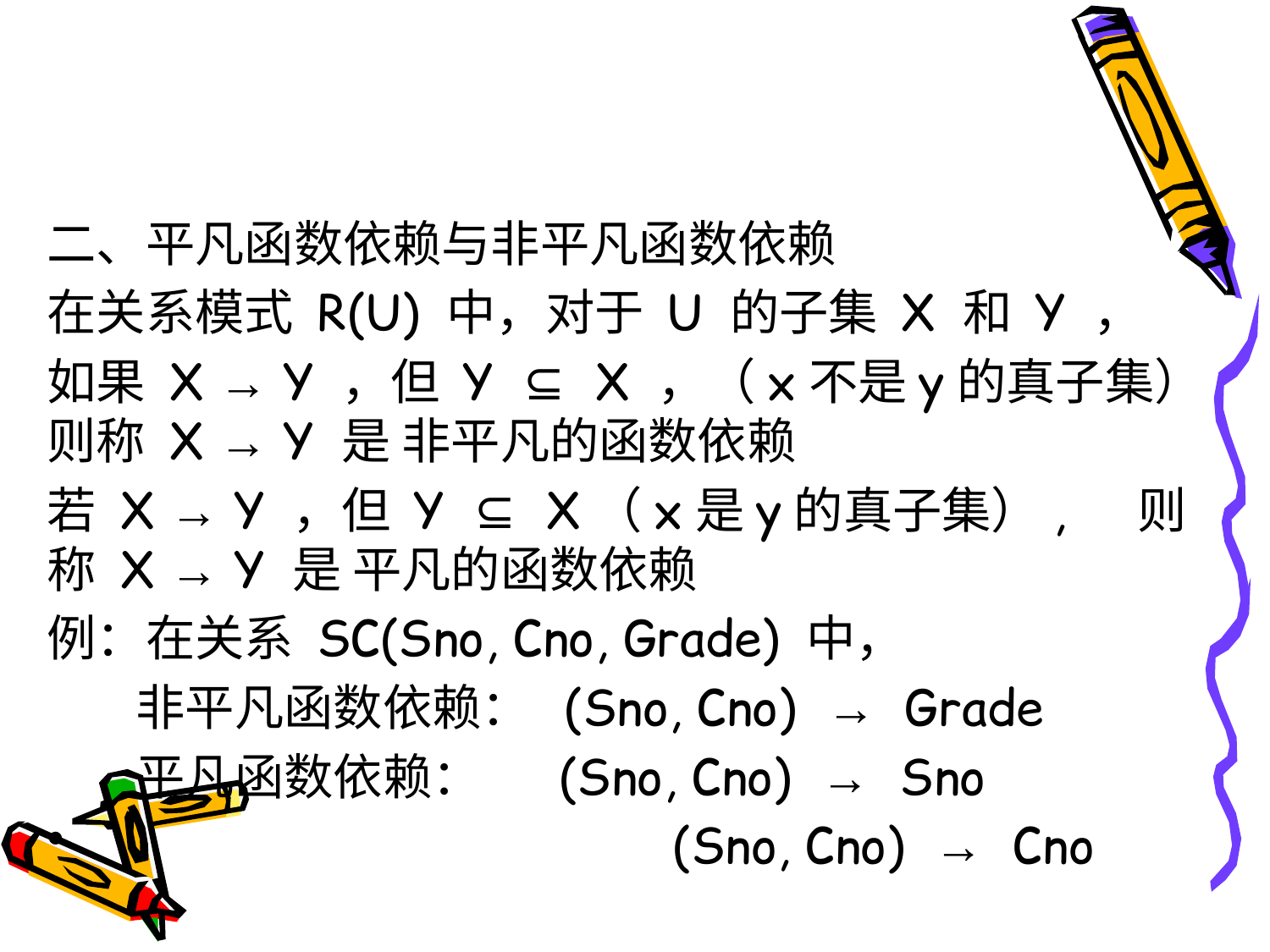

#
二、平凡函数依赖与非平凡函数依赖
在关系模式 R(U) 中，对于 U 的子集 X 和 Y ，
如果 X → Y ，但 Y  ⊆  X ，（x不是y的真子集）则称 X → Y 是 非平凡的函数依赖
若 X → Y ，但 Y  ⊆  X（x是y的真子集）,    则称 X → Y 是 平凡的函数依赖
例：在关系 SC(Sno, Cno, Grade) 中，
       非平凡函数依赖：  (Sno, Cno)  →  Grade
       平凡函数依赖：      (Sno, Cno)  →  Sno
                                       (Sno, Cno)  →  Cno